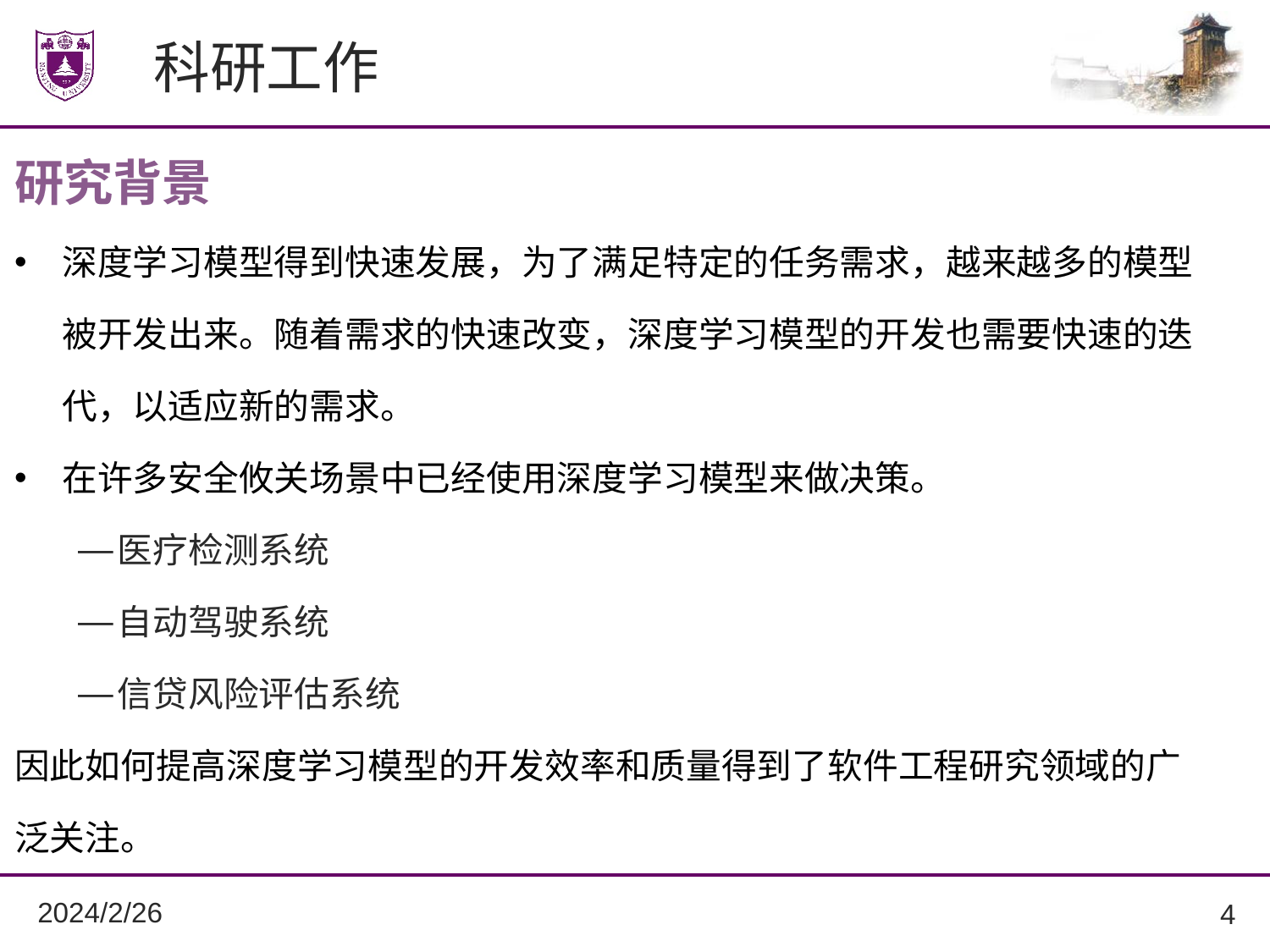

科研工作
研究背景
深度学习模型得到快速发展，为了满足特定的任务需求，越来越多的模型被开发出来。随着需求的快速改变，深度学习模型的开发也需要快速的迭代，以适应新的需求。
在许多安全攸关场景中已经使用深度学习模型来做决策。
医疗检测系统
自动驾驶系统
信贷风险评估系统
因此如何提高深度学习模型的开发效率和质量得到了软件工程研究领域的广泛关注。